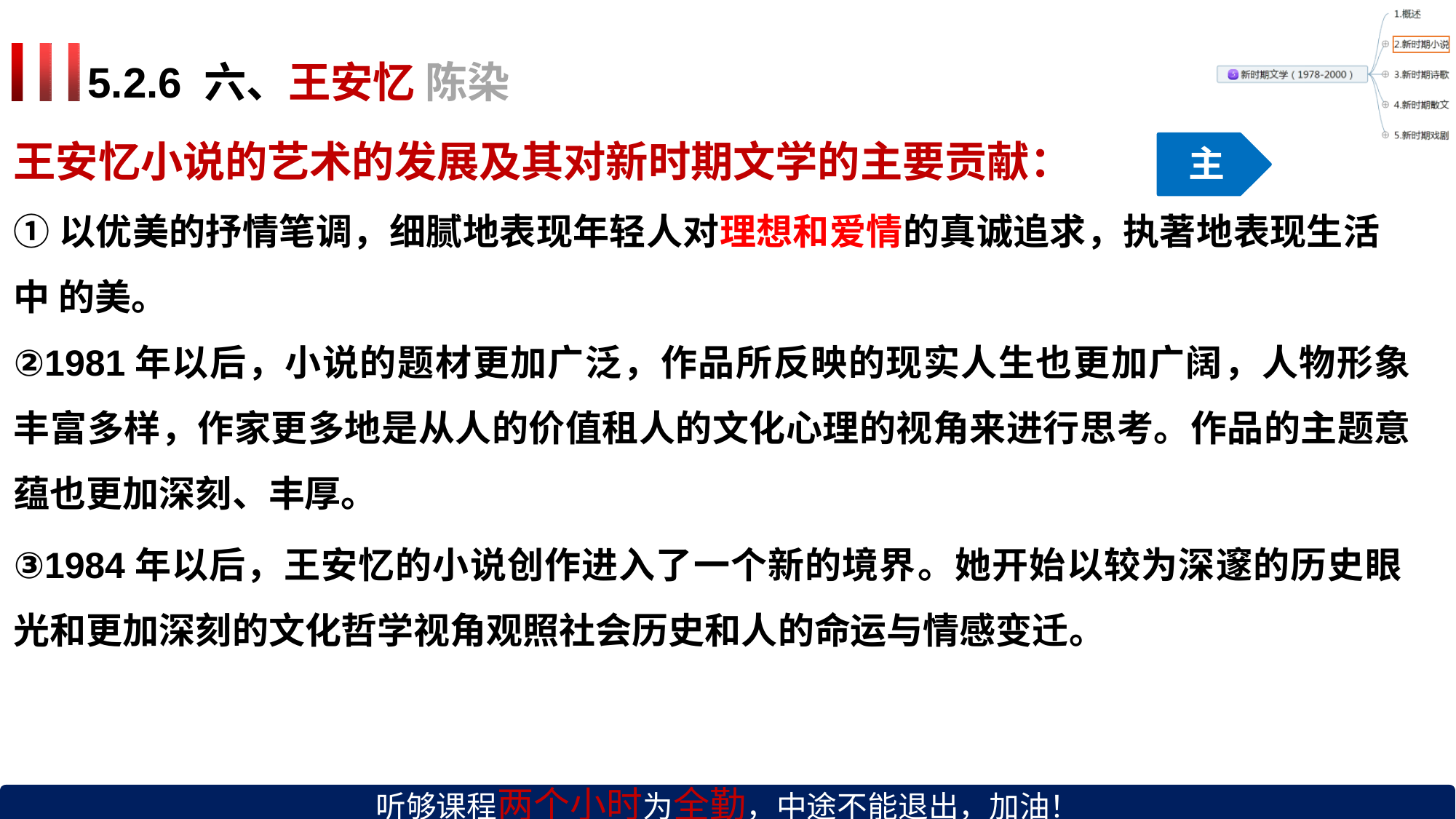

# 5.2.6 六、王安忆 陈染
王安忆小说的艺术的发展及其对新时期文学的主要贡献：

主
①以优美的抒情笔调，细腻地表现年轻人对理想和爱情的真诚追求，执著地表现生活中 的美。
②1981年以后，小说的题材更加广泛，作品所反映的现实人生也更加广阔，人物形象 丰富多样，作家更多地是从人的价值租人的文化心理的视角来进行思考。作品的主题意 蕴也更加深刻、丰厚。
③1984年以后，王安忆的小说创作进入了一个新的境界。她开始以较为深邃的历史眼 光和更加深刻的文化哲学视角观照社会历史和人的命运与情感变迁。

听够课程两个小时为全勤，中途不能退出，加油！